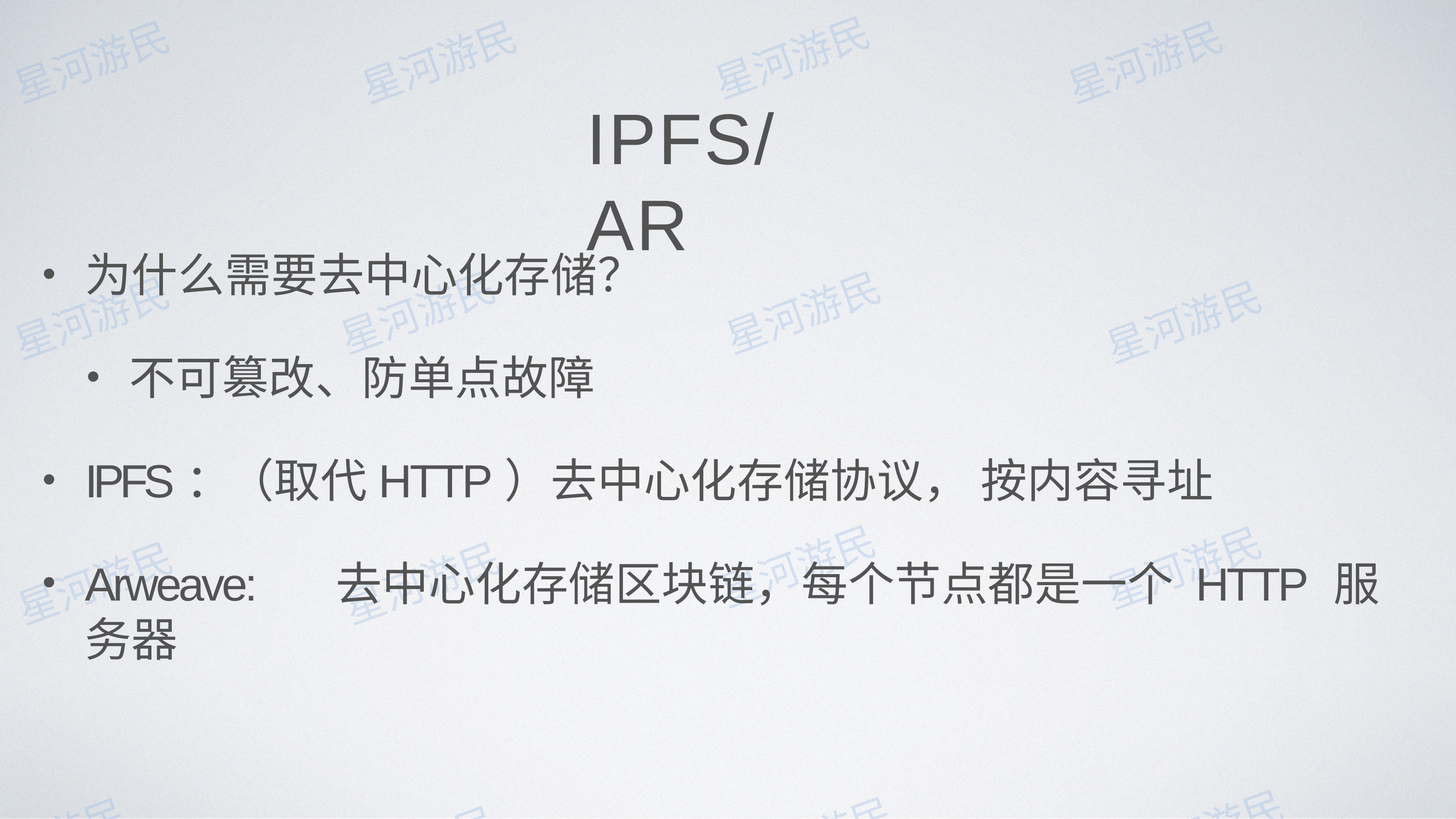

# IPFS/AR
为什么需要去中⼼化存储？

不可篡改、防单点故障

IPFS：（取代HTTP）去中⼼化存储协议， 按内容寻址

Arweave:	去中⼼化存储区块链，每个节点都是⼀个 HTTP 服务器